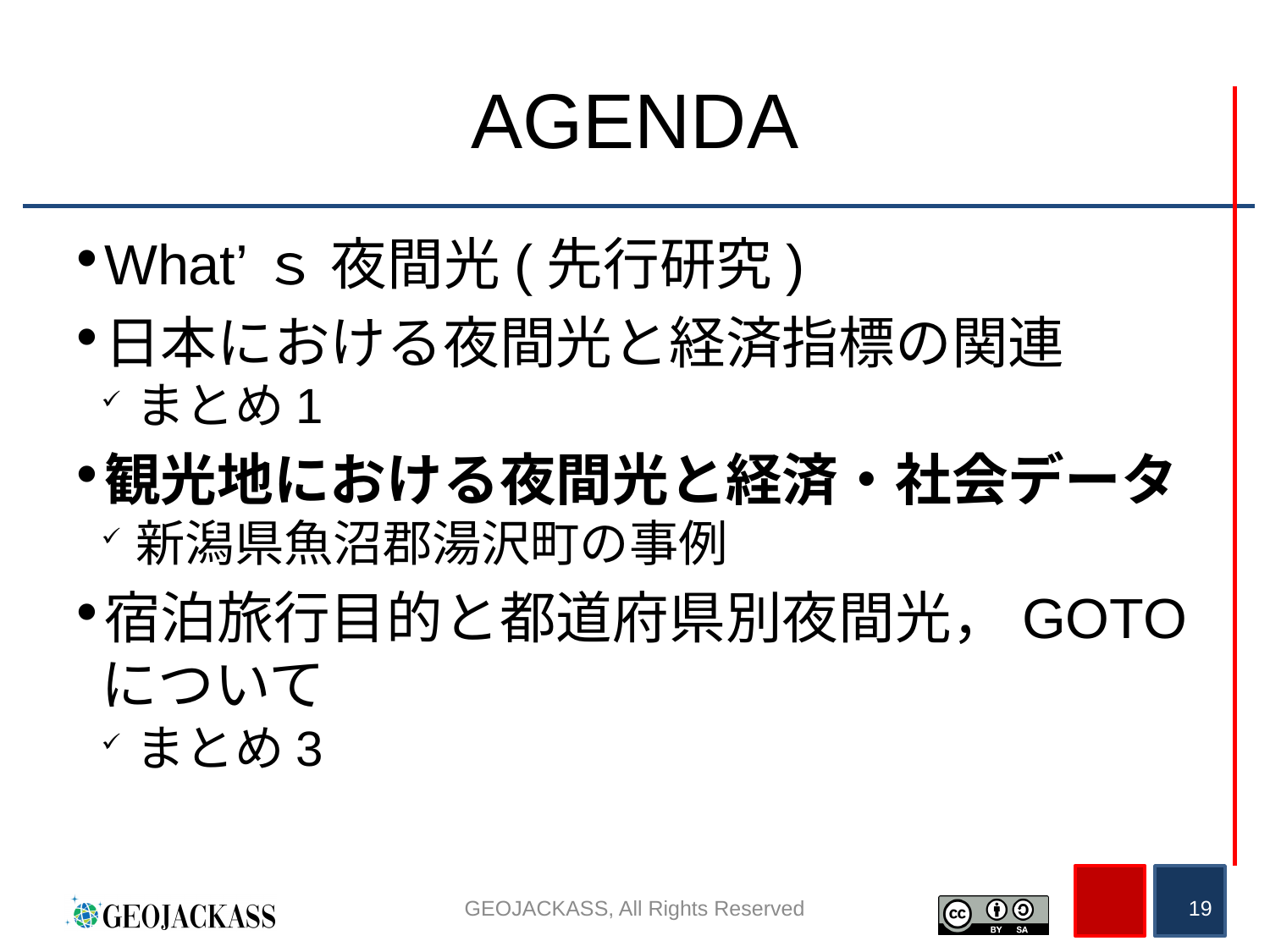

# AGENDA
What’ｓ 夜間光(先行研究)
日本における夜間光と経済指標の関連
まとめ1
観光地における夜間光と経済・社会データ
新潟県魚沼郡湯沢町の事例
宿泊旅行目的と都道府県別夜間光，GOTOについて
まとめ3
GEOJACKASS, All Rights Reserved